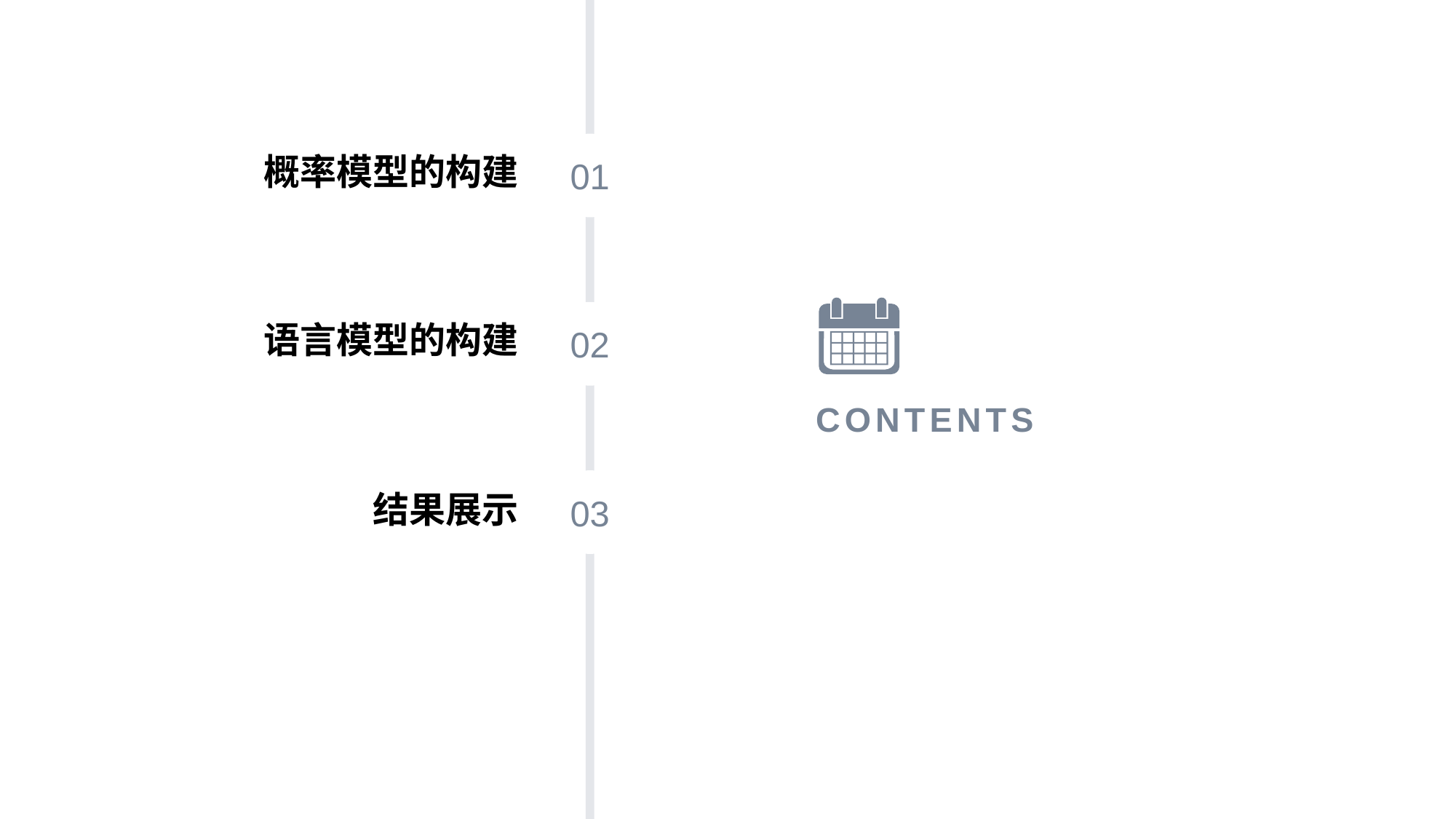

01
02
03
概率模型的构建

CONTENTS
语言模型的构建
结果展示